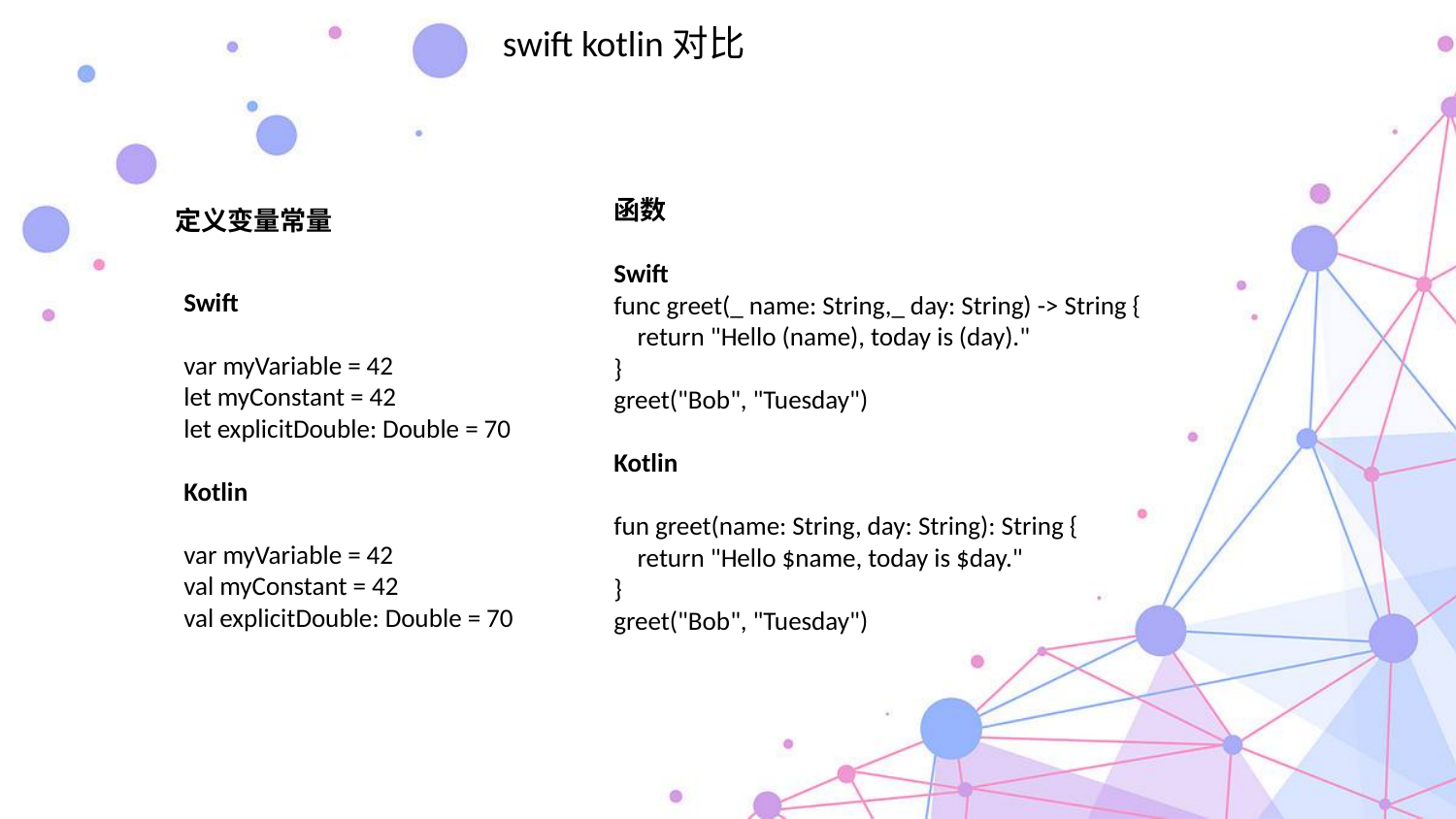

swift kotlin对比
函数

Swift
func greet(_ name: String,_ day: String) -> String {
    return "Hello (name), today is (day)."
}
greet("Bob", "Tuesday")

Kotlin

fun greet(name: String, day: String): String {
    return "Hello $name, today is $day."
}
greet("Bob", "Tuesday")
定义变量常量
Swift

var myVariable = 42
let myConstant = 42
let explicitDouble: Double = 70

Kotlin

var myVariable = 42
val myConstant = 42
val explicitDouble: Double = 70